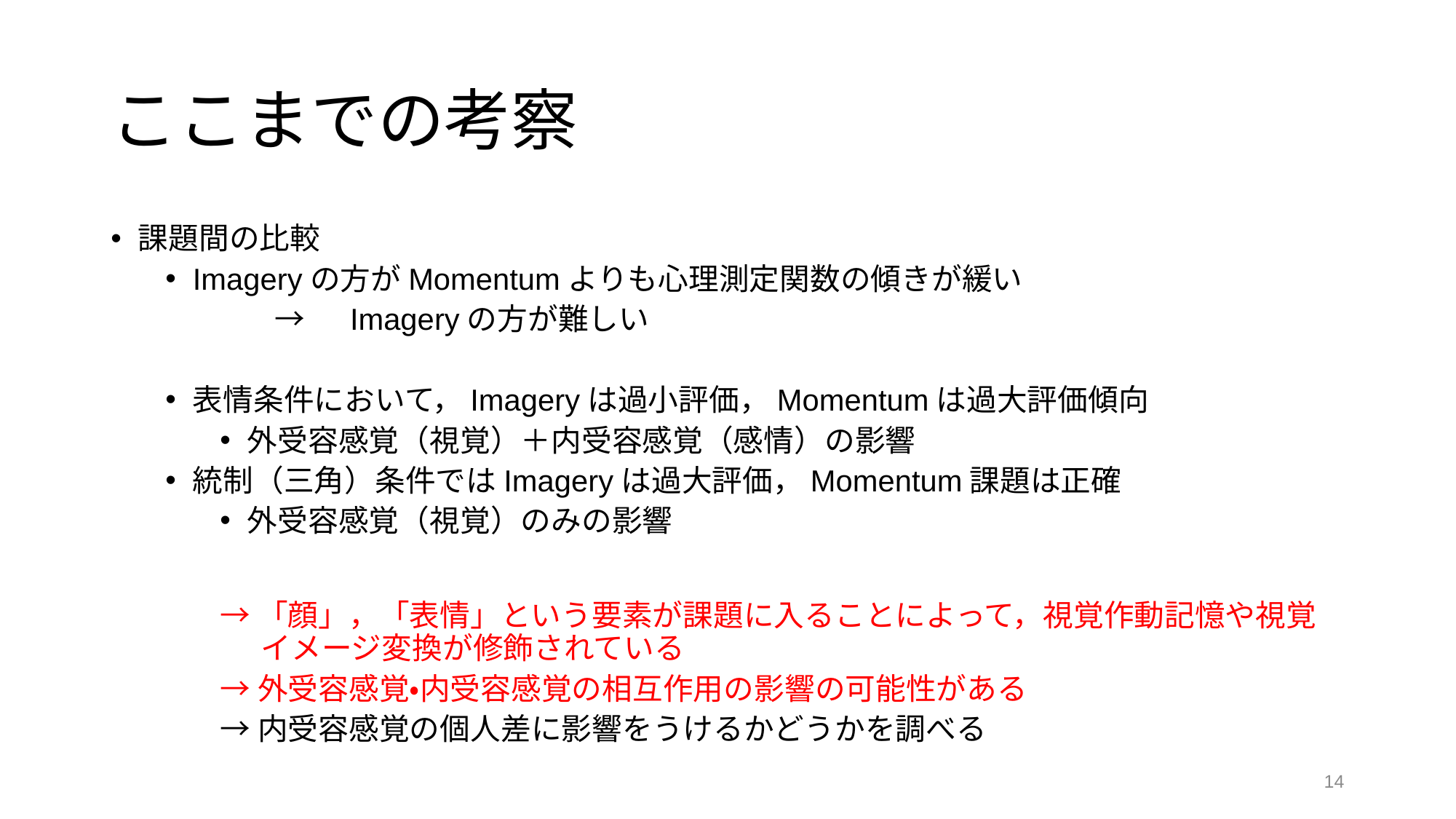

# ここまでの考察
課題間の比較
Imageryの方がMomentumよりも心理測定関数の傾きが緩い
	→　Imageryの方が難しい

表情条件において，Imageryは過小評価，Momentumは過大評価傾向
外受容感覚（視覚）＋内受容感覚（感情）の影響
統制（三角）条件ではImageryは過大評価，Momentum課題は正確
外受容感覚（視覚）のみの影響

→「顔」，「表情」という要素が課題に入ることによって，視覚作動記憶や視覚イメージ変換が修飾されている
→外受容感覚・内受容感覚の相互作用の影響の可能性がある
→内受容感覚の個人差に影響をうけるかどうかを調べる
14